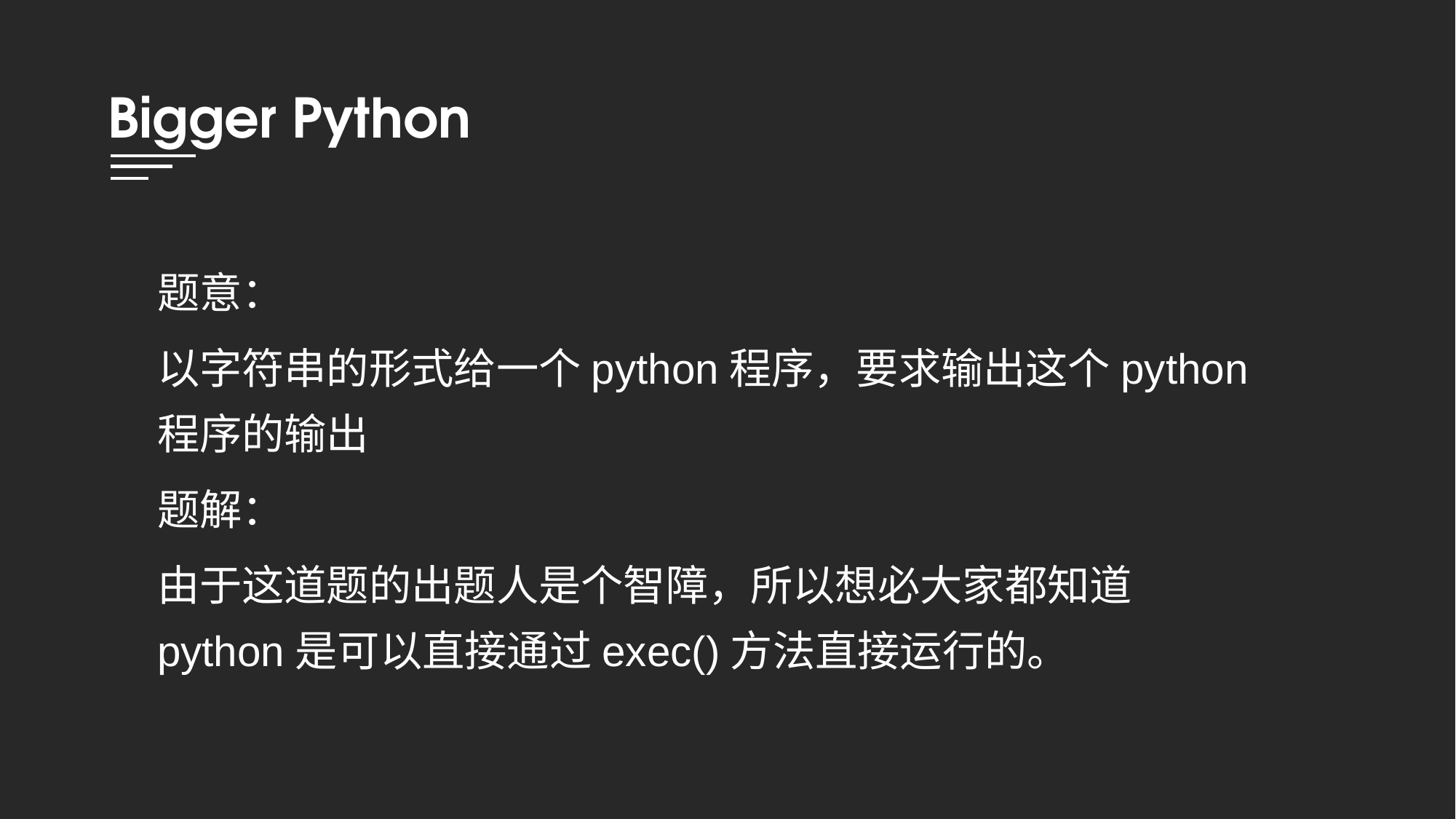

Bigger Python
题意：
以字符串的形式给一个python程序，要求输出这个python程序的输出
题解：
由于这道题的出题人是个智障，所以想必大家都知道python是可以直接通过exec()方法直接运行的。